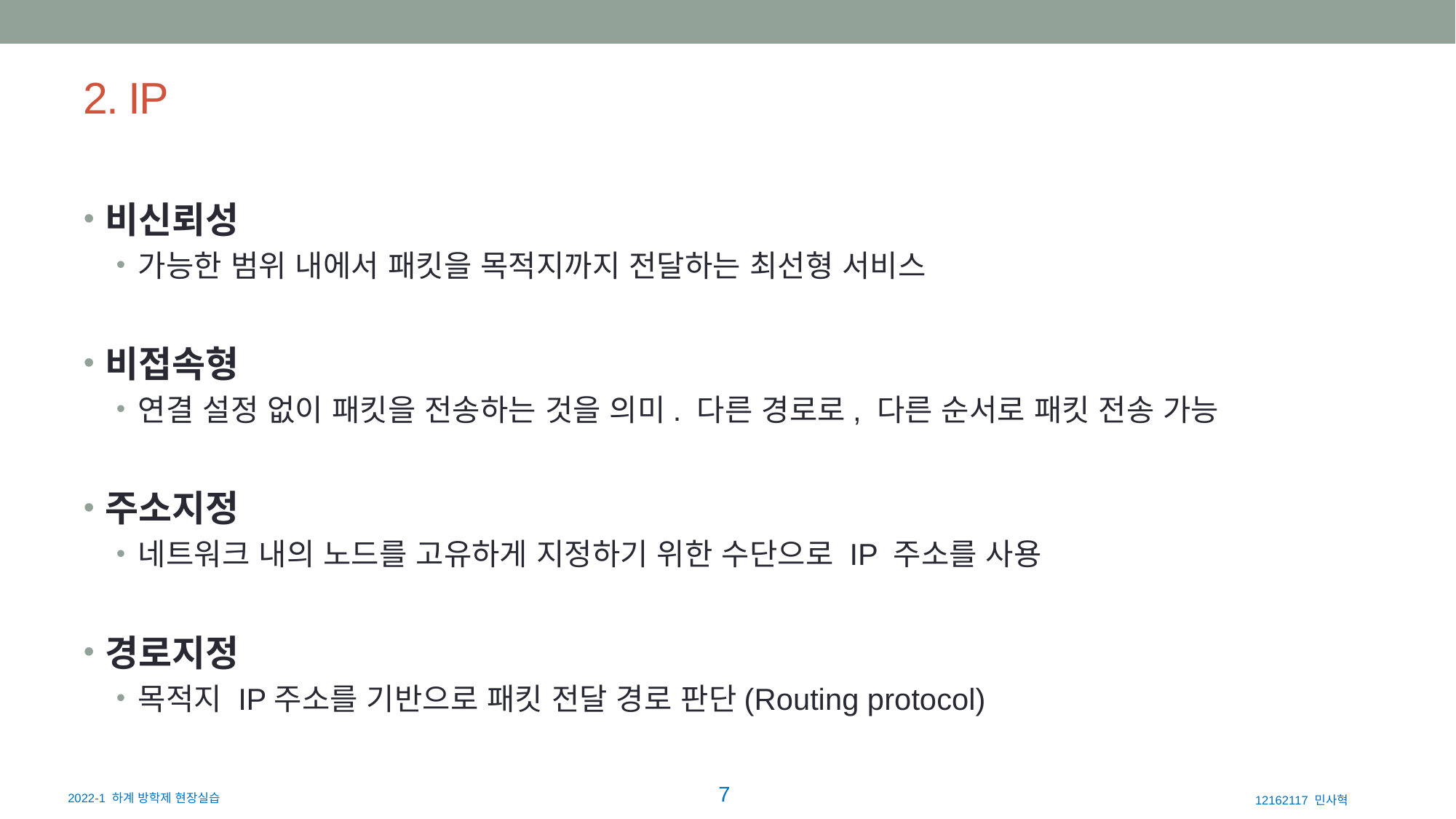

# 2. IP
비신뢰성
가능한 범위 내에서 패킷을 목적지까지 전달하는 최선형 서비스

비접속형
연결 설정 없이 패킷을 전송하는 것을 의미. 다른 경로로, 다른 순서로 패킷 전송 가능

주소지정
네트워크 내의 노드를 고유하게 지정하기 위한 수단으로 IP 주소를 사용

경로지정
목적지 IP주소를 기반으로 패킷 전달 경로 판단(Routing protocol)